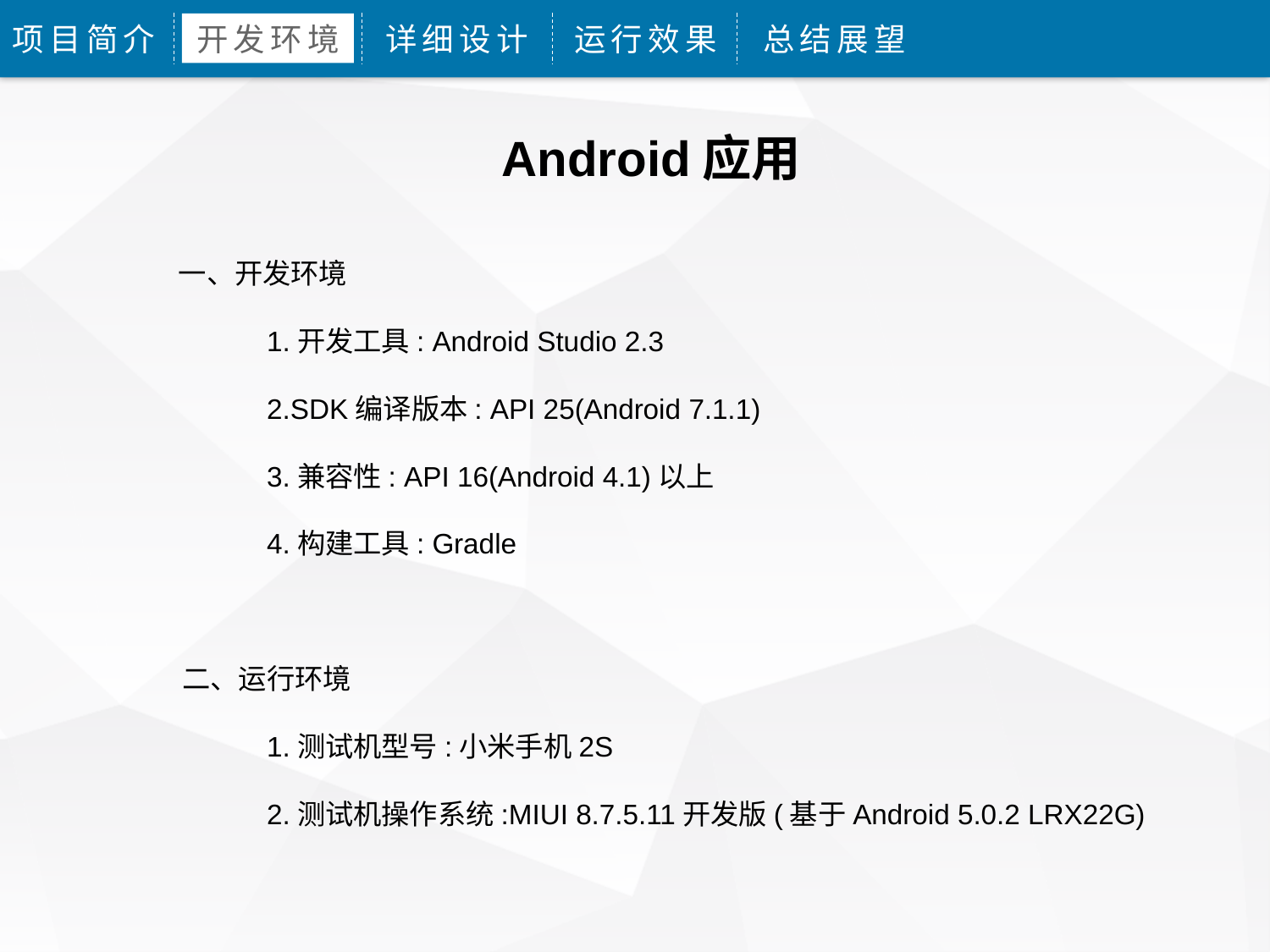

项目简介
开发环境
详细设计
运行效果
总结展望

Android应用
     一、开发环境
	1.开发工具: Android Studio 2.3
	2.SDK编译版本: API 25(Android 7.1.1)
	3.兼容性: API 16(Android 4.1)以上
	4.构建工具: Gradle

二、运行环境
	1.测试机型号:小米手机2S
	2.测试机操作系统:MIUI 8.7.5.11开发版(基于Android 5.0.2 LRX22G)